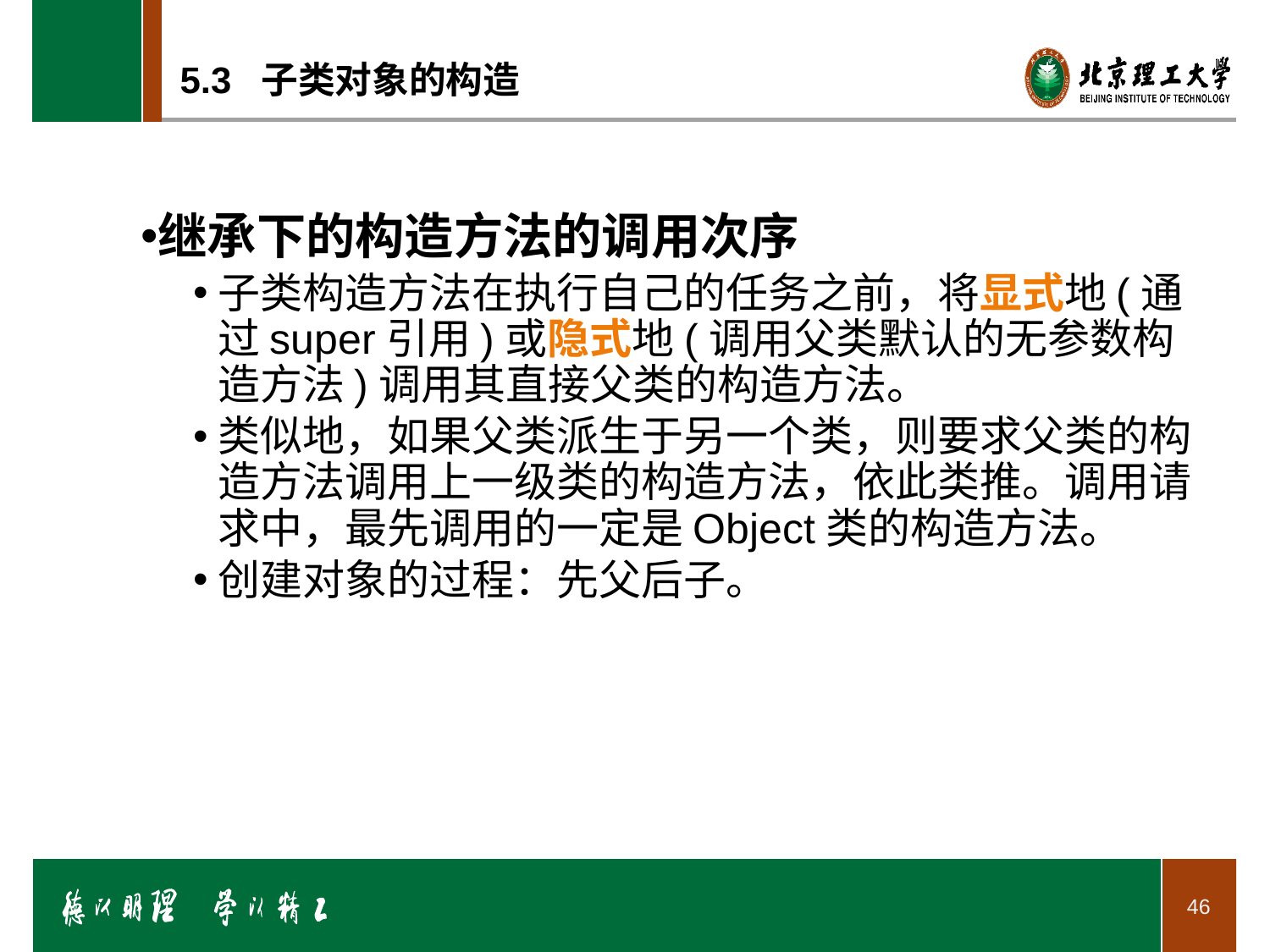

# 5.3  子类对象的构造
继承下的构造方法的调用次序
子类构造方法在执行自己的任务之前，将显式地(通过super引用)或隐式地(调用父类默认的无参数构造方法)调用其直接父类的构造方法。
类似地，如果父类派生于另一个类，则要求父类的构造方法调用上一级类的构造方法，依此类推。调用请求中，最先调用的一定是Object类的构造方法。
创建对象的过程：先父后子。